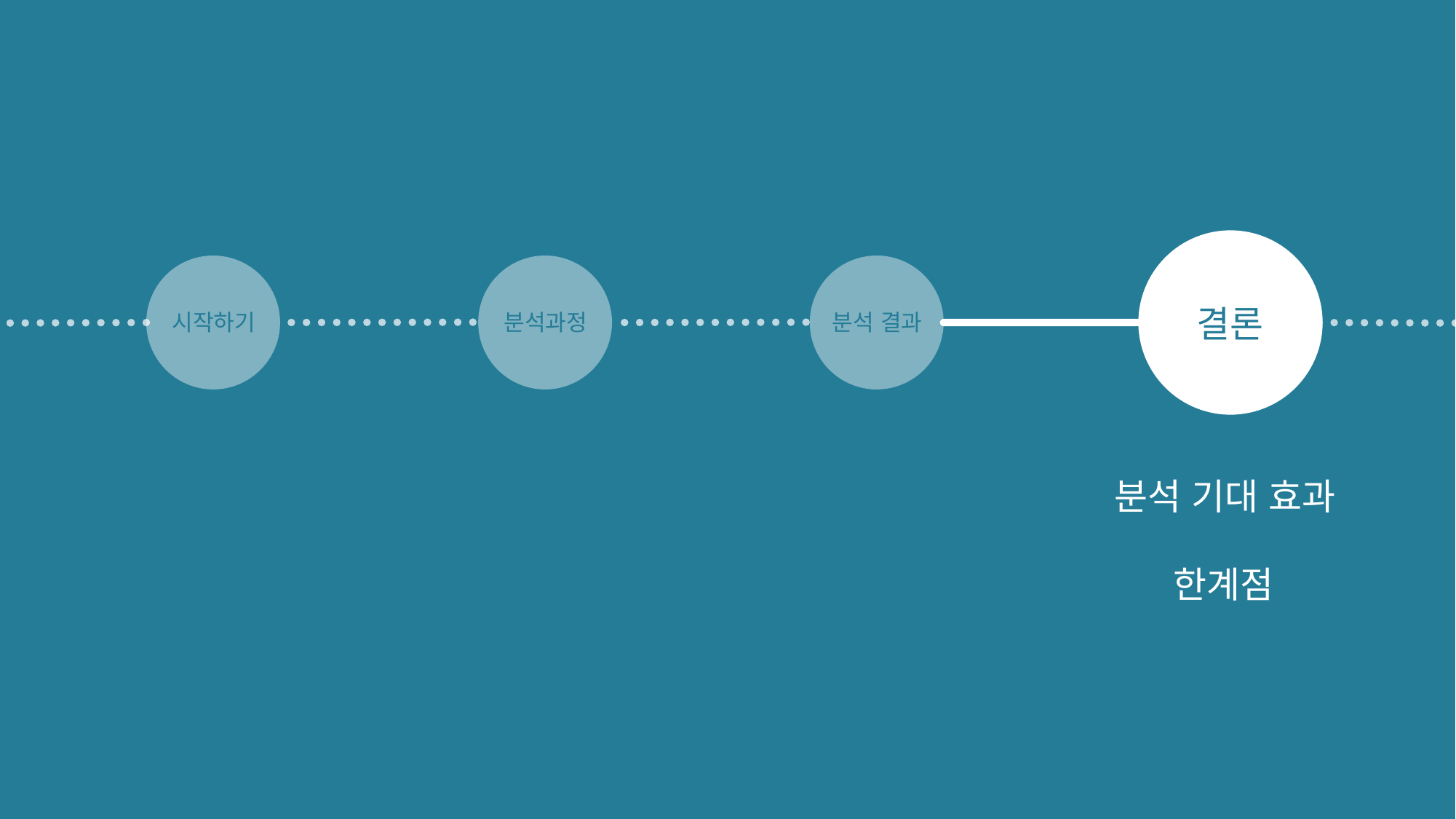

시작하기
결론
시작하기
분석과정
분석 결과
결론
분석 기대 효과
한계점